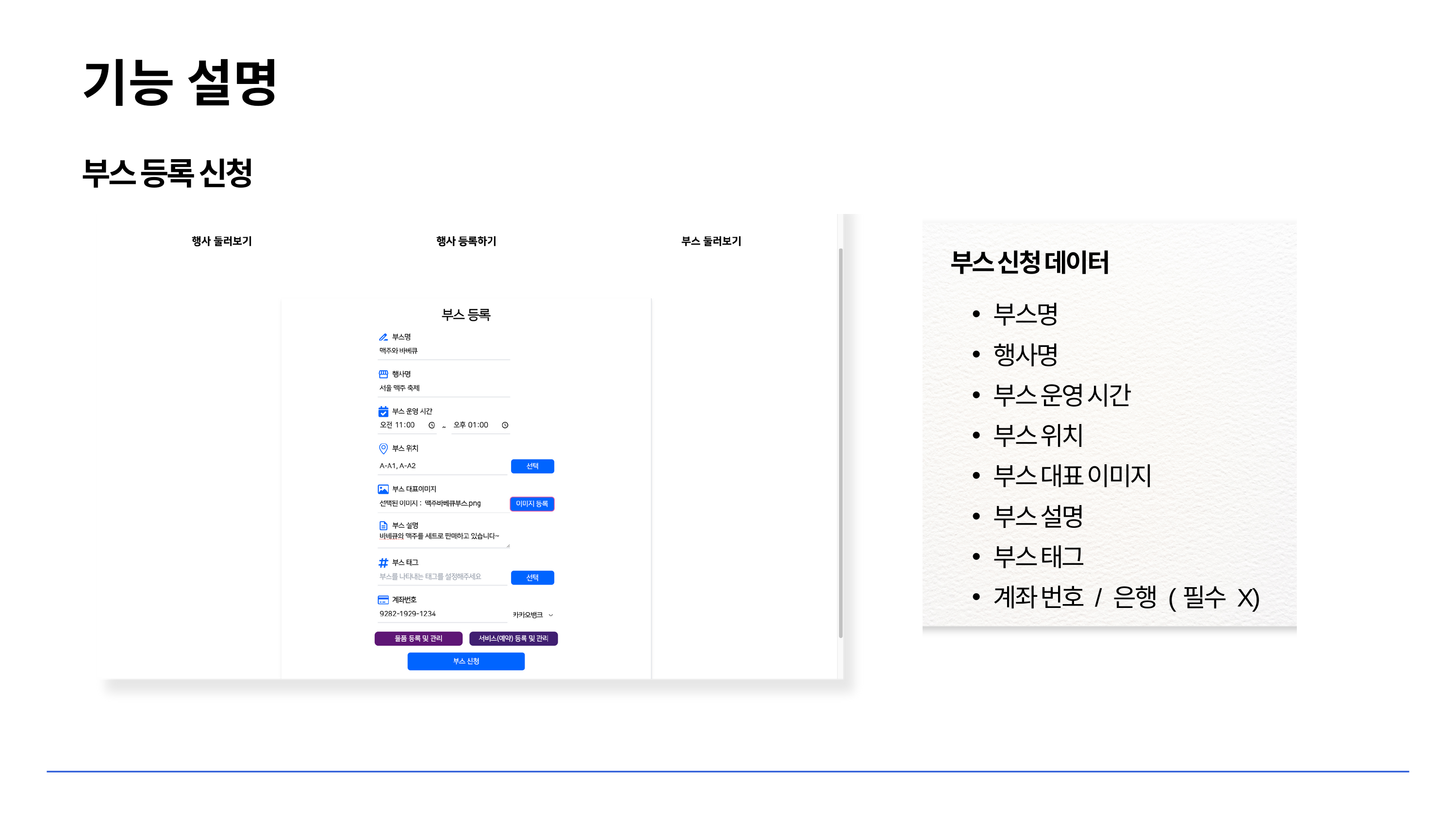

기능 설명
부스 등록 신청

부스 신청 데이터
부스명
행사명
부스 운영 시간
부스 위치
부스 대표 이미지
부스 설명
부스 태그
계좌 번호 / 은행 (필수 X)